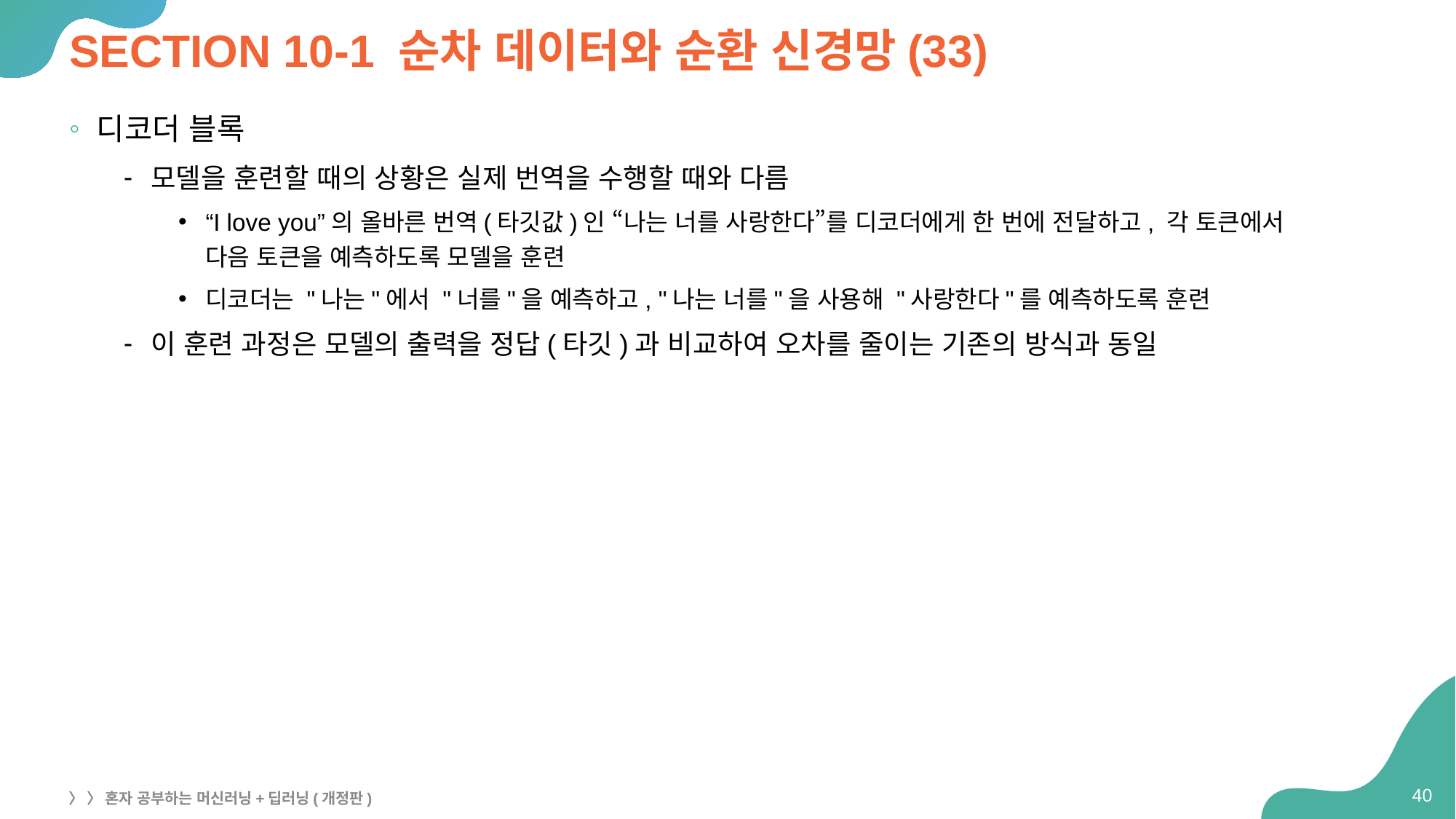

# SECTION 10-1 순차 데이터와 순환 신경망(33)
디코더 블록
모델을 훈련할 때의 상황은 실제 번역을 수행할 때와 다름
“I love you”의 올바른 번역(타깃값)인 “나는 너를 사랑한다”를 디코더에게 한 번에 전달하고, 각 토큰에서
다음 토큰을 예측하도록 모델을 훈련
디코더는 "나는"에서 "너를"을 예측하고, "나는 너를"을 사용해 "사랑한다"를 예측하도록 훈련
이 훈련 과정은 모델의 출력을 정답(타깃)과 비교하여 오차를 줄이는 기존의 방식과 동일
40
〉 〉 혼자 공부하는 머신러닝+딥러닝(개정판)